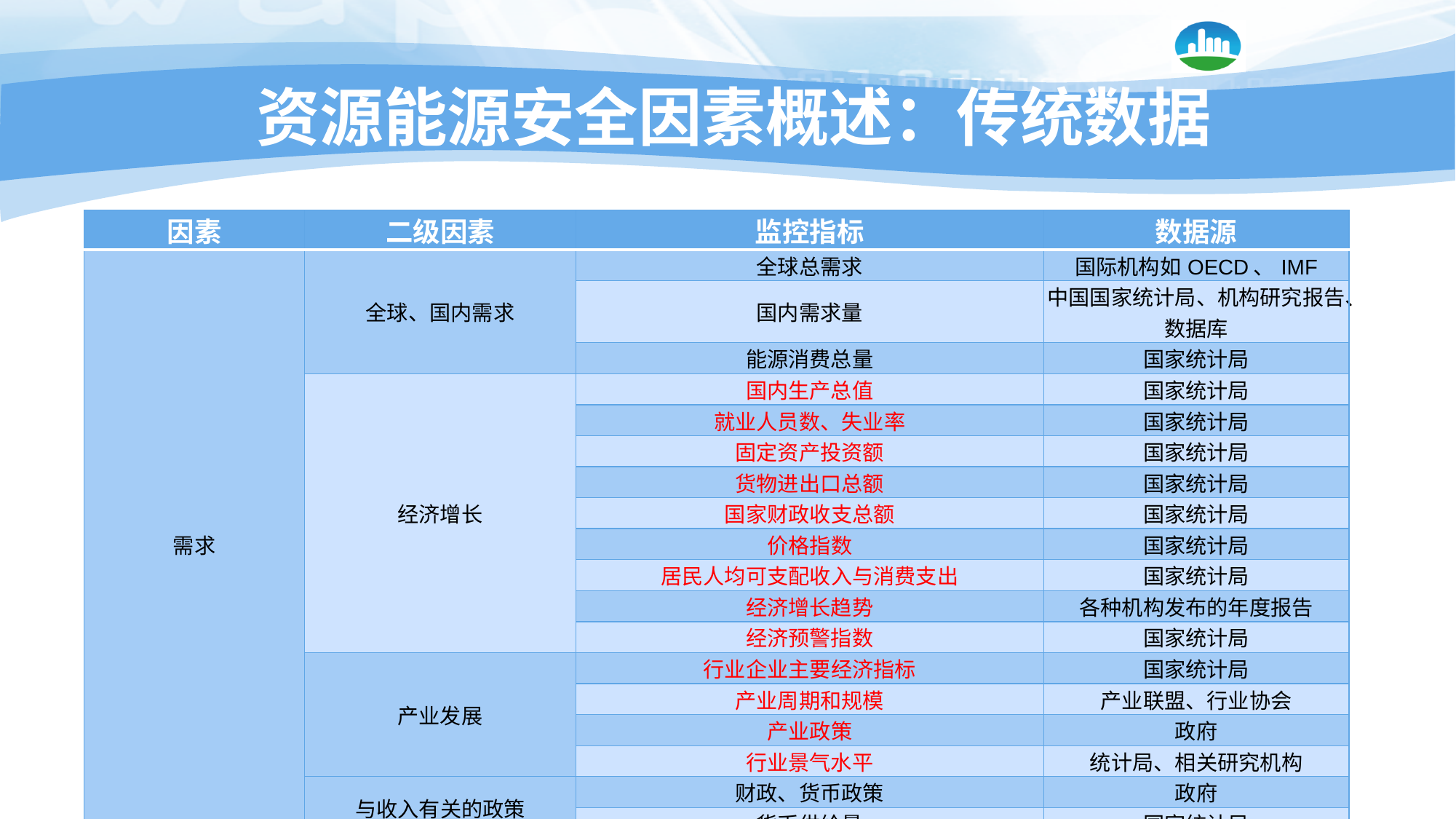

# 资源能源安全因素概述：传统数据
| 因素 | 二级因素 | 监控指标 | 数据源 |
| --- | --- | --- | --- |
| 需求 | 全球、国内需求 | 全球总需求 | 国际机构如OECD、IMF |
|  |  | 国内需求量 | 中国国家统计局、机构研究报告、数据库 |
|  |  | 能源消费总量 | 国家统计局 |
|  | 经济增长 | 国内生产总值 | 国家统计局 |
|  |  | 就业人员数、失业率 | 国家统计局 |
|  |  | 固定资产投资额 | 国家统计局 |
|  |  | 货物进出口总额 | 国家统计局 |
|  |  | 国家财政收支总额 | 国家统计局 |
|  |  | 价格指数 | 国家统计局 |
|  |  | 居民人均可支配收入与消费支出 | 国家统计局 |
|  |  | 经济增长趋势 | 各种机构发布的年度报告 |
|  |  | 经济预警指数 | 国家统计局 |
|  | 产业发展 | 行业企业主要经济指标 | 国家统计局 |
|  |  | 产业周期和规模 | 产业联盟、行业协会 |
|  |  | 产业政策 | 政府 |
|  |  | 行业景气水平 | 统计局、相关研究机构 |
|  | 与收入有关的政策 | 财政、货币政策 | 政府 |
|  |  | 货币供给量 | 国家统计局 |